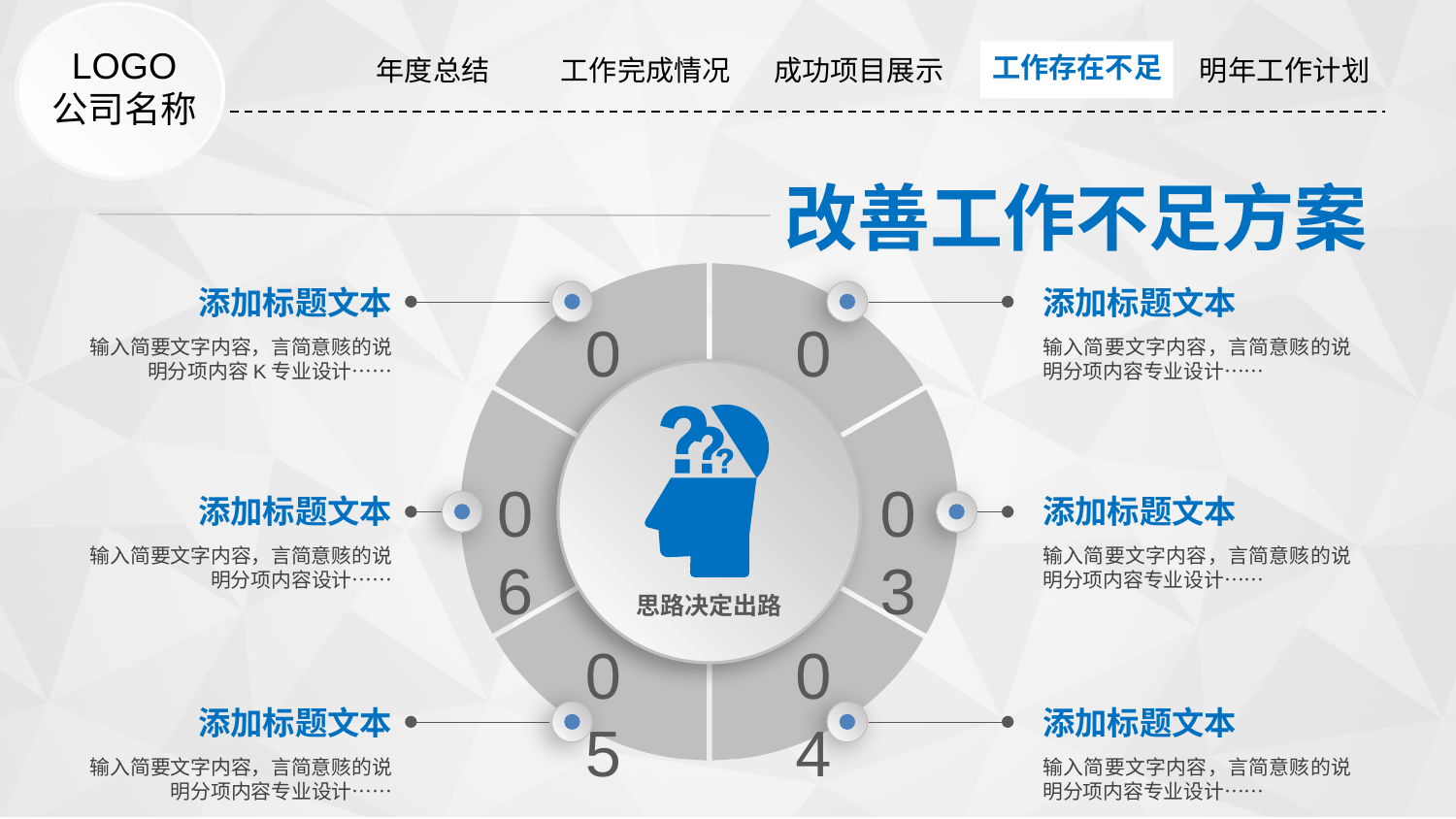

工作存在不足
| 年度总结 | 工作完成情况 | 成功项目展示 | 工作存在不足 | 明年工作计划 |
| --- | --- | --- | --- | --- |
LOGO
公司名称
改善工作不足方案

添加标题文本
添加标题文本
01
02
输入简要文字内容，言简意赅的说明分项内容K专业设计……
输入简要文字内容，言简意赅的说明分项内容专业设计……

思路决定出路
06
03
添加标题文本

添加标题文本
输入简要文字内容，言简意赅的说明分项内容设计……
输入简要文字内容，言简意赅的说明分项内容专业设计……
05
04

添加标题文本
添加标题文本
输入简要文字内容，言简意赅的说明分项内容专业设计……
输入简要文字内容，言简意赅的说明分项内容专业设计……